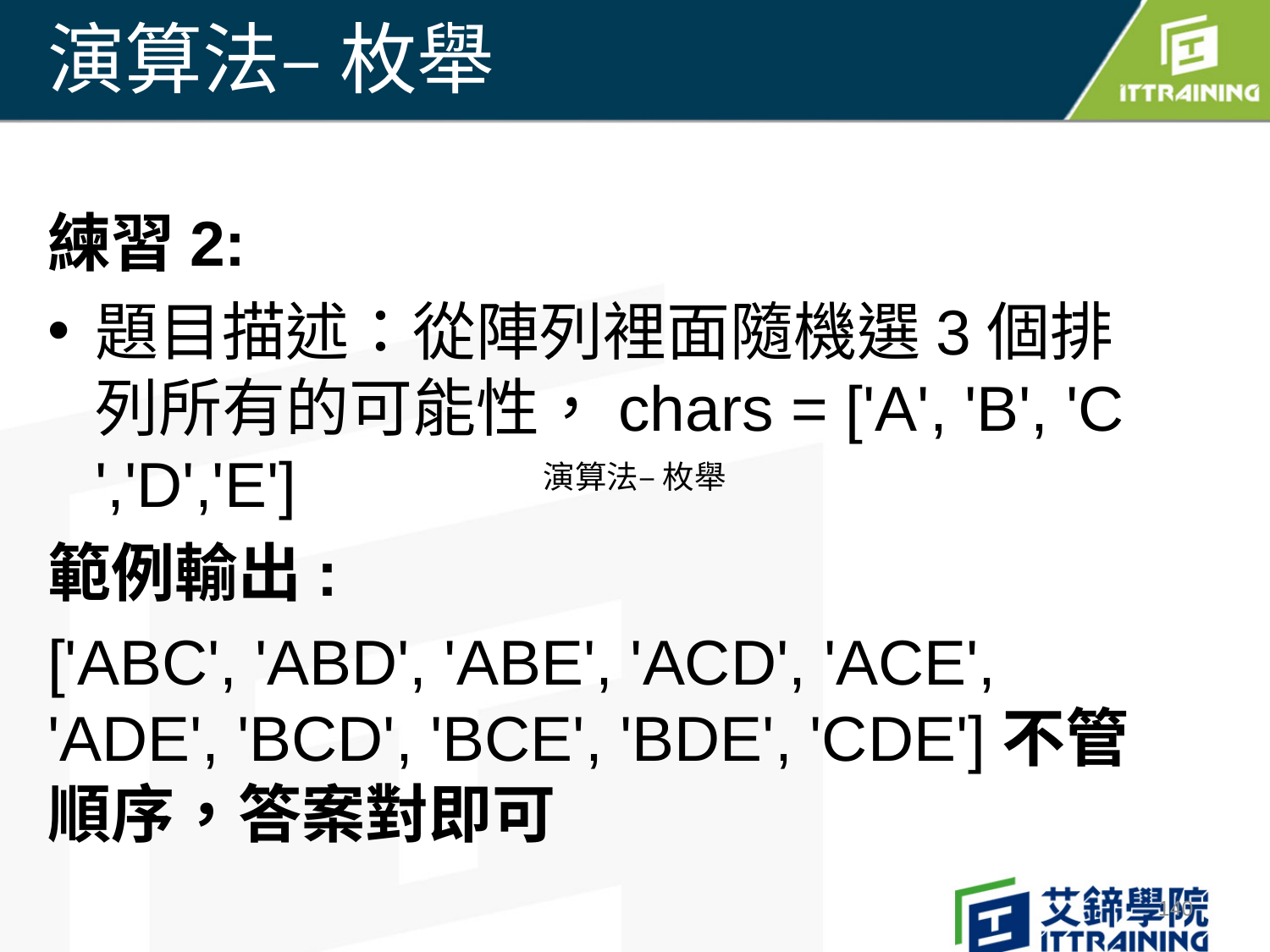

# 演算法– 枚舉
練習2:
題目描述：從陣列裡面隨機選3個排列所有的可能性，chars = ['A', 'B', 'C ','D','E']
範例輸出:
['ABC', 'ABD', 'ABE', 'ACD', 'ACE', 'ADE', 'BCD', 'BCE', 'BDE', 'CDE']不管順序，答案對即可
演算法– 枚舉
140